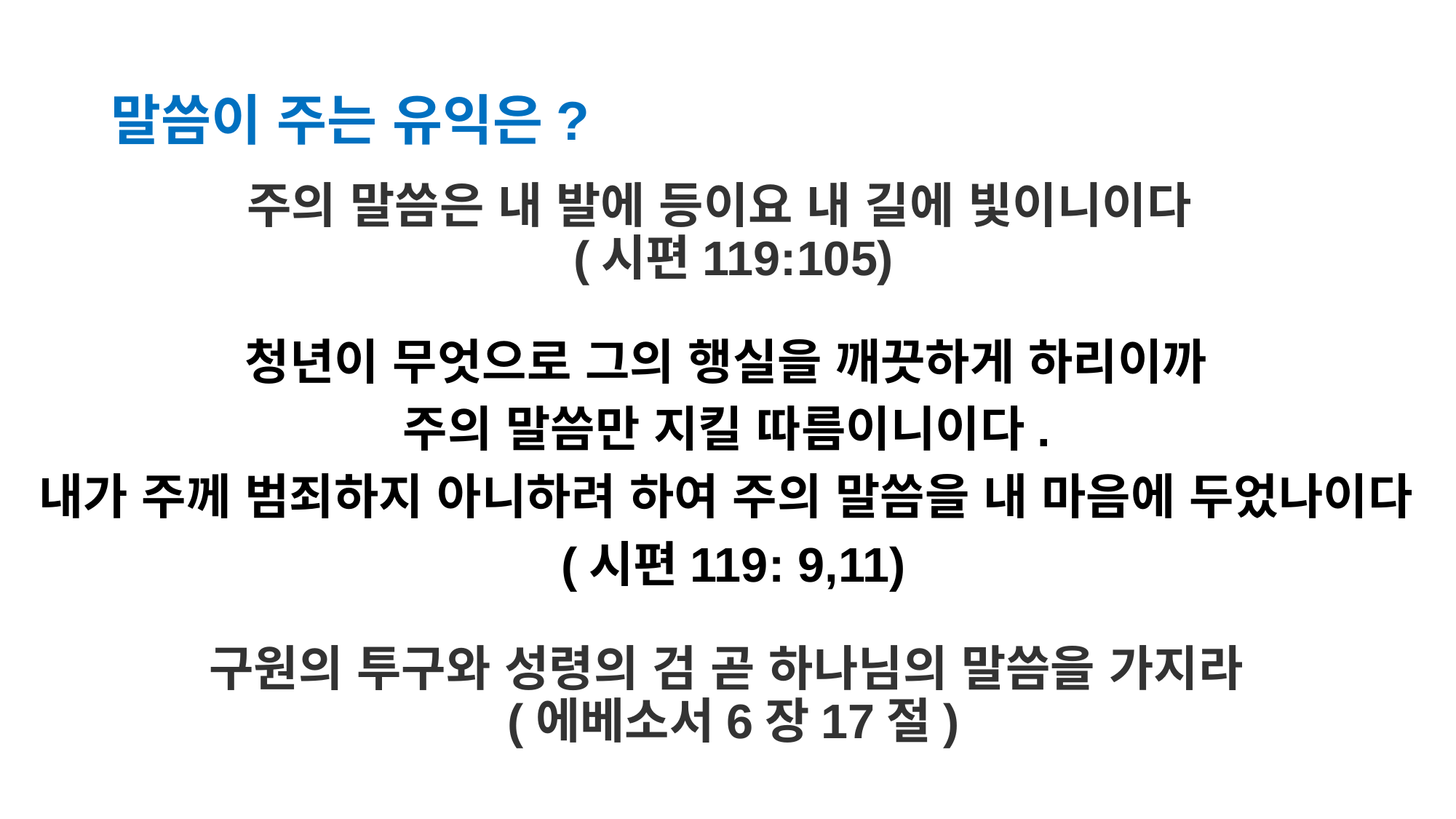

# 말씀이 주는 유익은?
주의 말씀은 내 발에 등이요 내 길에 빛이니이다  
(시편119:105)

청년이 무엇으로 그의 행실을 깨끗하게 하리이까
주의 말씀만 지킬 따름이니이다.
내가 주께 범죄하지 아니하려 하여 주의 말씀을 내 마음에 두었나이다
(시편119: 9,11)

구원의 투구와 성령의 검 곧 하나님의 말씀을 가지라
(에베소서6장17절)